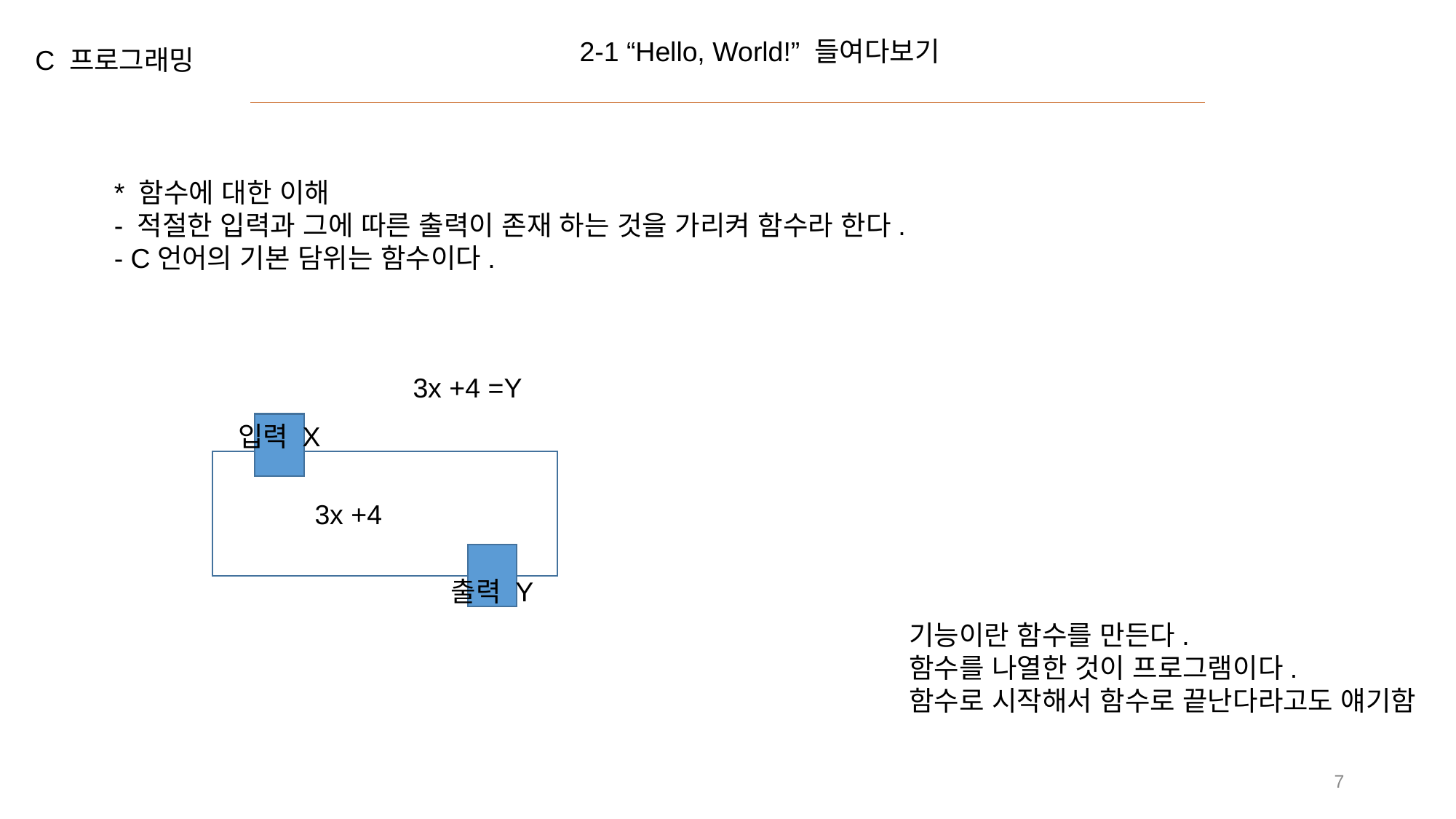

2-1 “Hello, World!” 들여다보기
C 프로그래밍
* 함수에 대한 이해
- 적절한 입력과 그에 따른 출력이 존재 하는 것을 가리켜 함수라 한다.
- C언어의 기본 담위는 함수이다.
3x +4 =Y
입력 X

3x +4
출력 Y
기능이란 함수를 만든다.
함수를 나열한 것이 프로그램이다.
함수로 시작해서 함수로 끝난다라고도 얘기함
7